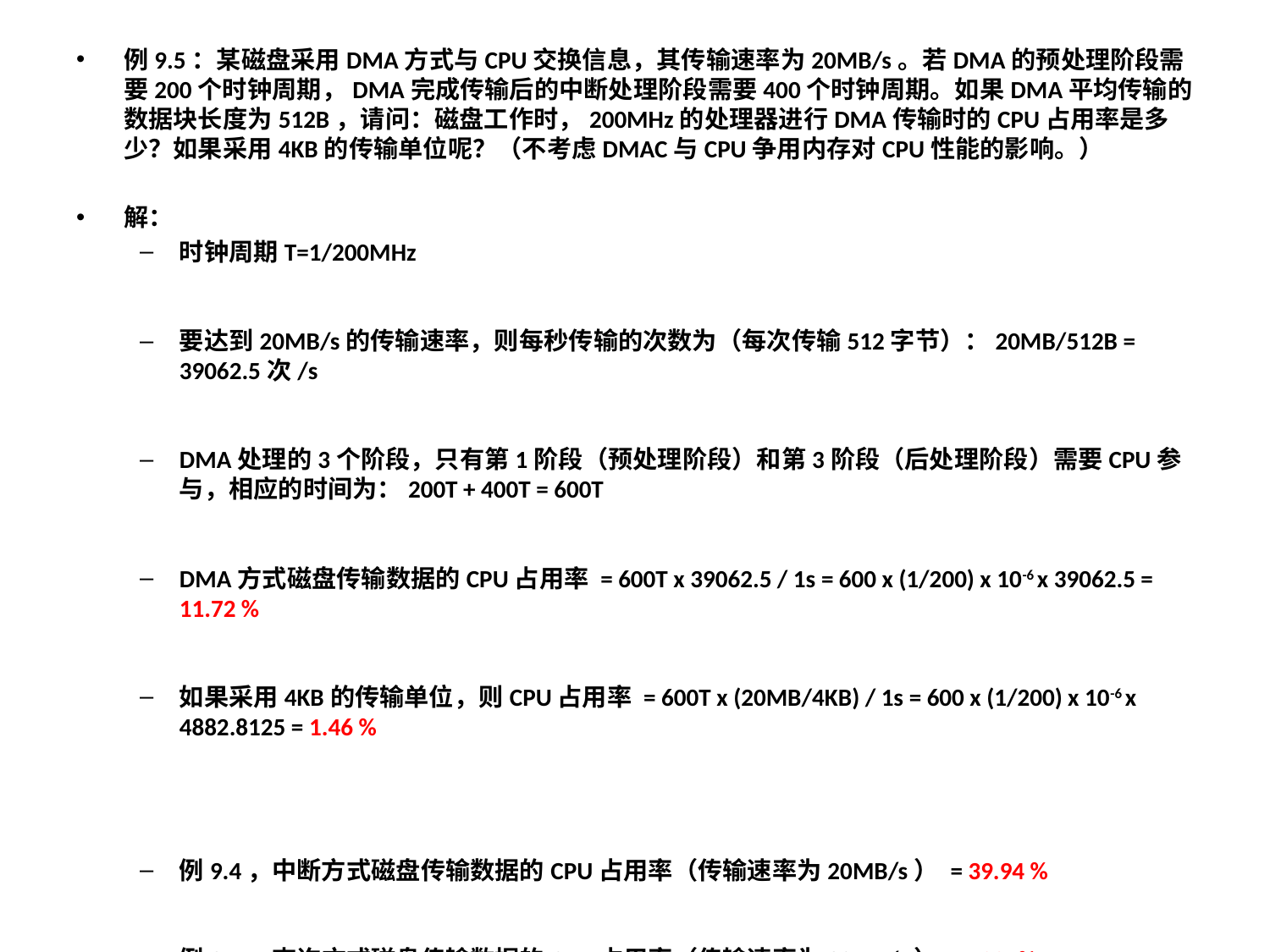

例9.5：某磁盘采用DMA方式与CPU交换信息，其传输速率为20MB/s。若DMA的预处理阶段需要200个时钟周期，DMA完成传输后的中断处理阶段需要400个时钟周期。如果DMA平均传输的数据块长度为512B，请问：磁盘工作时，200MHz的处理器进行DMA传输时的CPU占用率是多少？如果采用4KB的传输单位呢？（不考虑DMAC与CPU争用内存对CPU性能的影响。）

解：
时钟周期T=1/200MHz

要达到20MB/s的传输速率，则每秒传输的次数为（每次传输512字节）：20MB/512B = 39062.5次/s

DMA处理的3个阶段，只有第1阶段（预处理阶段）和第3阶段（后处理阶段）需要CPU参与，相应的时间为：200T + 400T = 600T

DMA方式磁盘传输数据的CPU占用率 = 600T x 39062.5 / 1s = 600 x (1/200) x 10-6 x 39062.5 = 11.72 %

如果采用4KB的传输单位，则CPU占用率 = 600T x (20MB/4KB) / 1s = 600 x (1/200) x 10-6 x 4882.8125 = 1.46 %

例9.4，中断方式磁盘传输数据的CPU占用率（传输速率为20MB/s） = 39.94 %

例9.1，查询方式磁盘传输数据的CPU占用率（传输速率为20MB/s） = 5005%